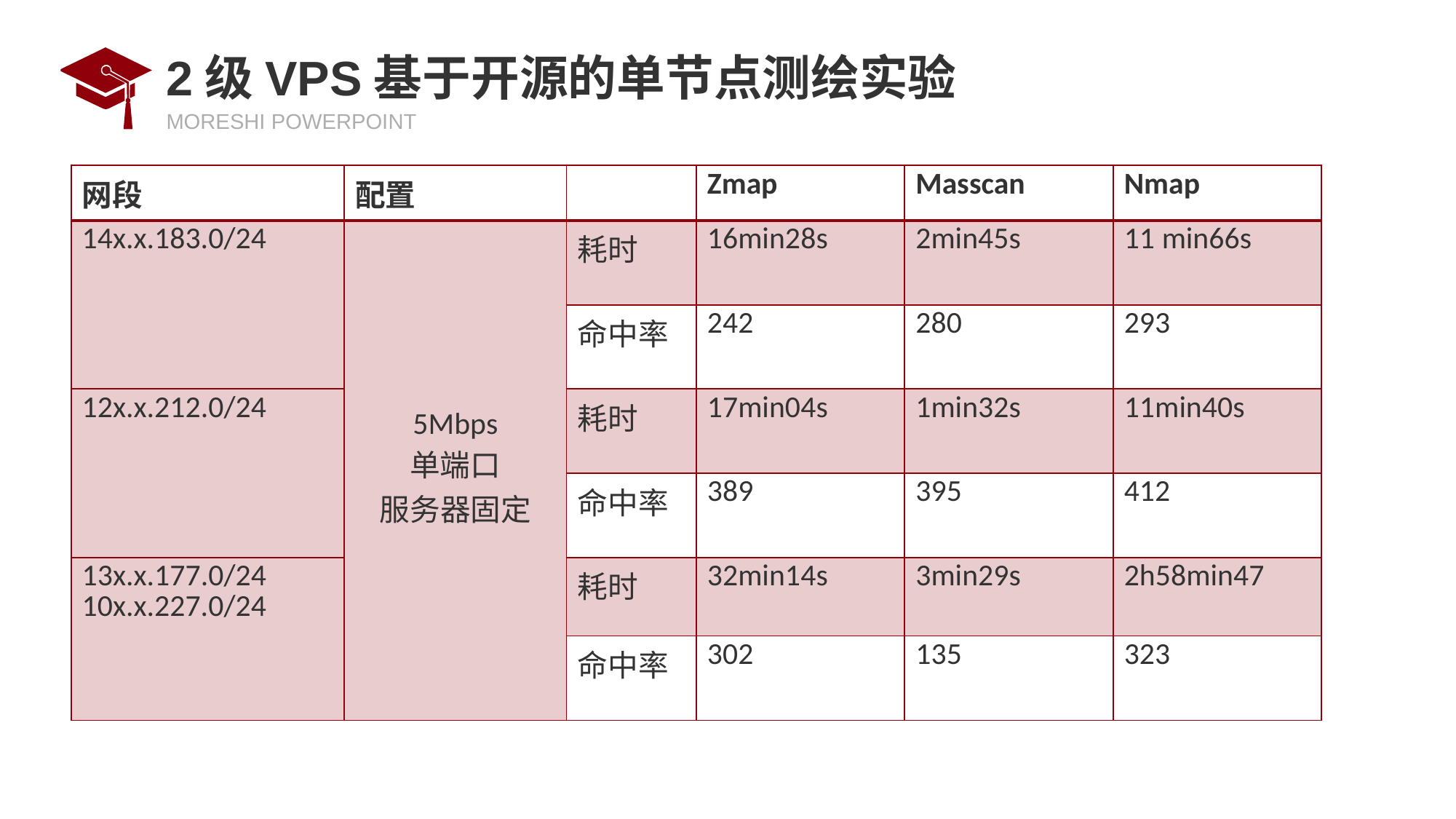

# 2级VPS基于开源的单节点测绘实验
| 网段 | 配置 |  | Zmap | Masscan | Nmap |
| --- | --- | --- | --- | --- | --- |
| 14x.x.183.0/24 | 5Mbps 单端口 服务器固定 | 耗时 | 16min28s | 2min45s | 11 min66s |
|  |  | 命中率 | 242 | 280 | 293 |
| 12x.x.212.0/24 |  | 耗时 | 17min04s | 1min32s | 11min40s |
|  |  | 命中率 | 389 | 395 | 412 |
| 13x.x.177.0/24 10x.x.227.0/24 |  | 耗时 | 32min14s | 3min29s | 2h58min47 |
|  |  | 命中率 | 302 | 135 | 323 |